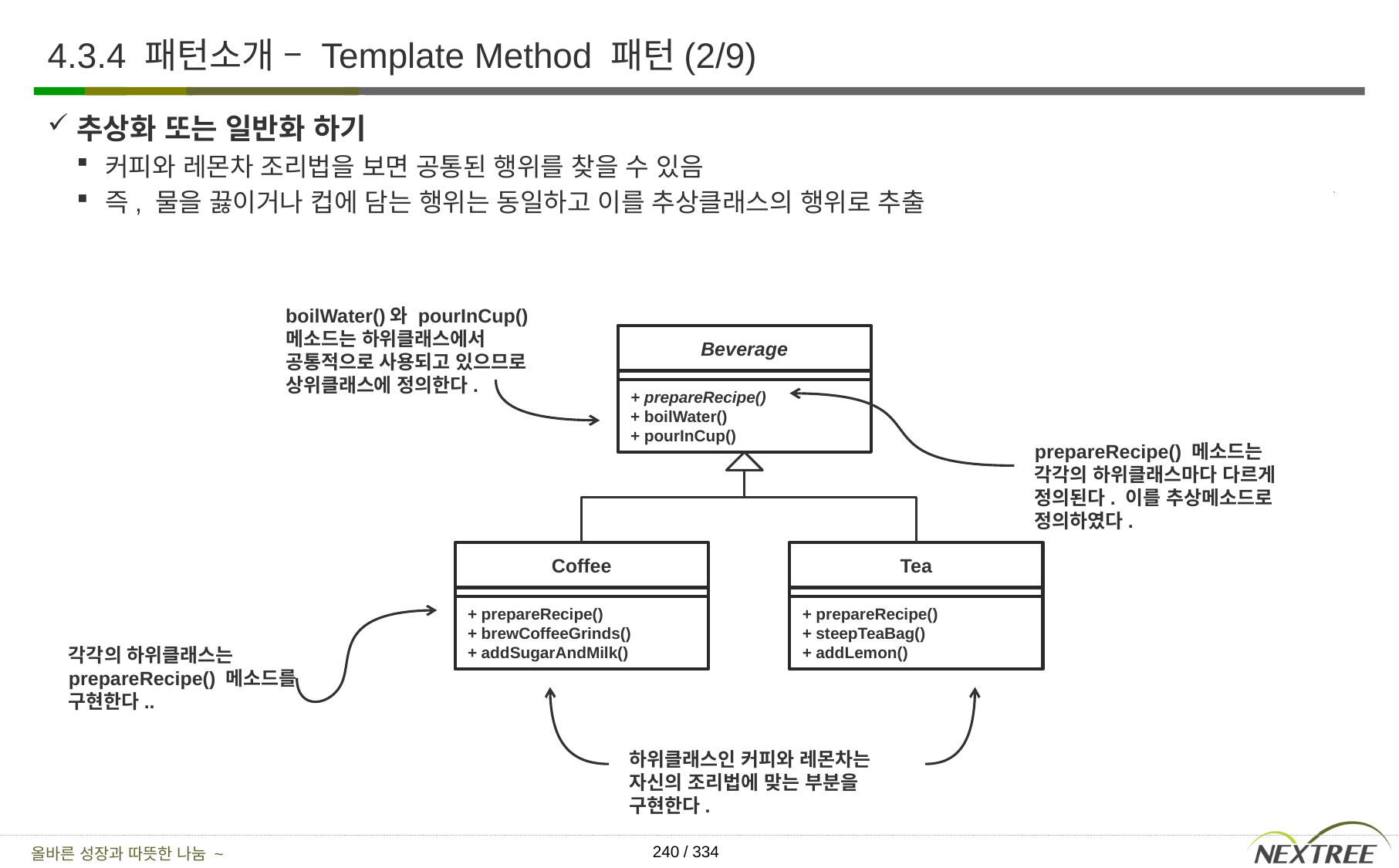

# 4.3.4 패턴소개 – Template Method 패턴(2/9)
추상화 또는 일반화 하기
커피와 레몬차 조리법을 보면 공통된 행위를 찾을 수 있음
즉, 물을 끓이거나 컵에 담는 행위는 동일하고 이를 추상클래스의 행위로 추출
boilWater()와 pourInCup() 메소드는 하위클래스에서 공통적으로 사용되고 있으므로 상위클래스에 정의한다.
Beverage

+ prepareRecipe()
+ boilWater()
+ pourInCup()

prepareRecipe() 메소드는 각각의 하위클래스마다 다르게 정의된다. 이를 추상메소드로 정의하였다.

Coffee
Tea

+ prepareRecipe()
+ brewCoffeeGrinds()
+ addSugarAndMilk()
+ prepareRecipe()
+ steepTeaBag()
+ addLemon()

각각의 하위클래스는 prepareRecipe() 메소드를 구현한다..

하위클래스인 커피와 레몬차는 자신의 조리법에 맞는 부분을 구현한다.